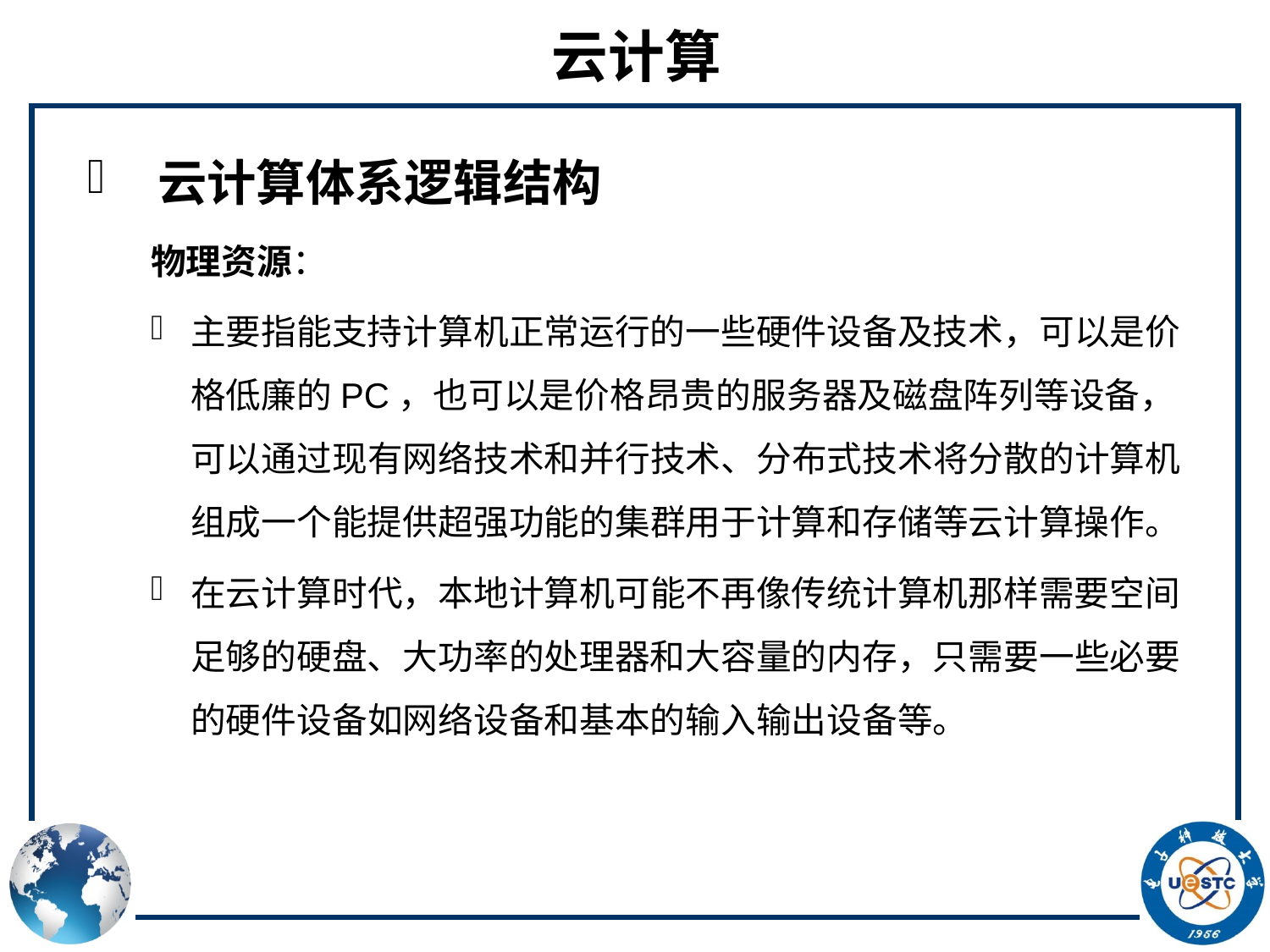

# 云计算
 云计算体系逻辑结构
物理资源：
主要指能支持计算机正常运行的一些硬件设备及技术，可以是价格低廉的PC，也可以是价格昂贵的服务器及磁盘阵列等设备，可以通过现有网络技术和并行技术、分布式技术将分散的计算机组成一个能提供超强功能的集群用于计算和存储等云计算操作。
在云计算时代，本地计算机可能不再像传统计算机那样需要空间足够的硬盘、大功率的处理器和大容量的内存，只需要一些必要的硬件设备如网络设备和基本的输入输出设备等。